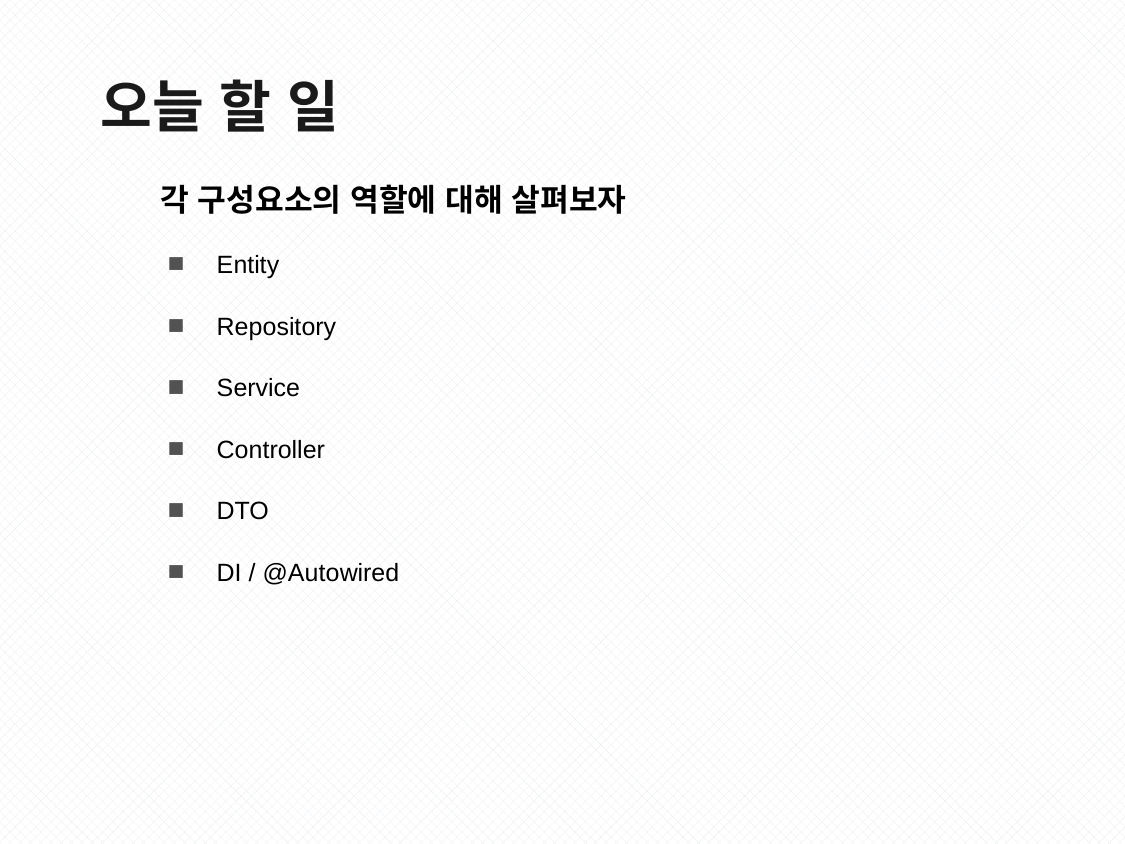

오늘 할 일
각 구성요소의 역할에 대해 살펴보자
Entity
Repository
Service
Controller
DTO
DI / @Autowired